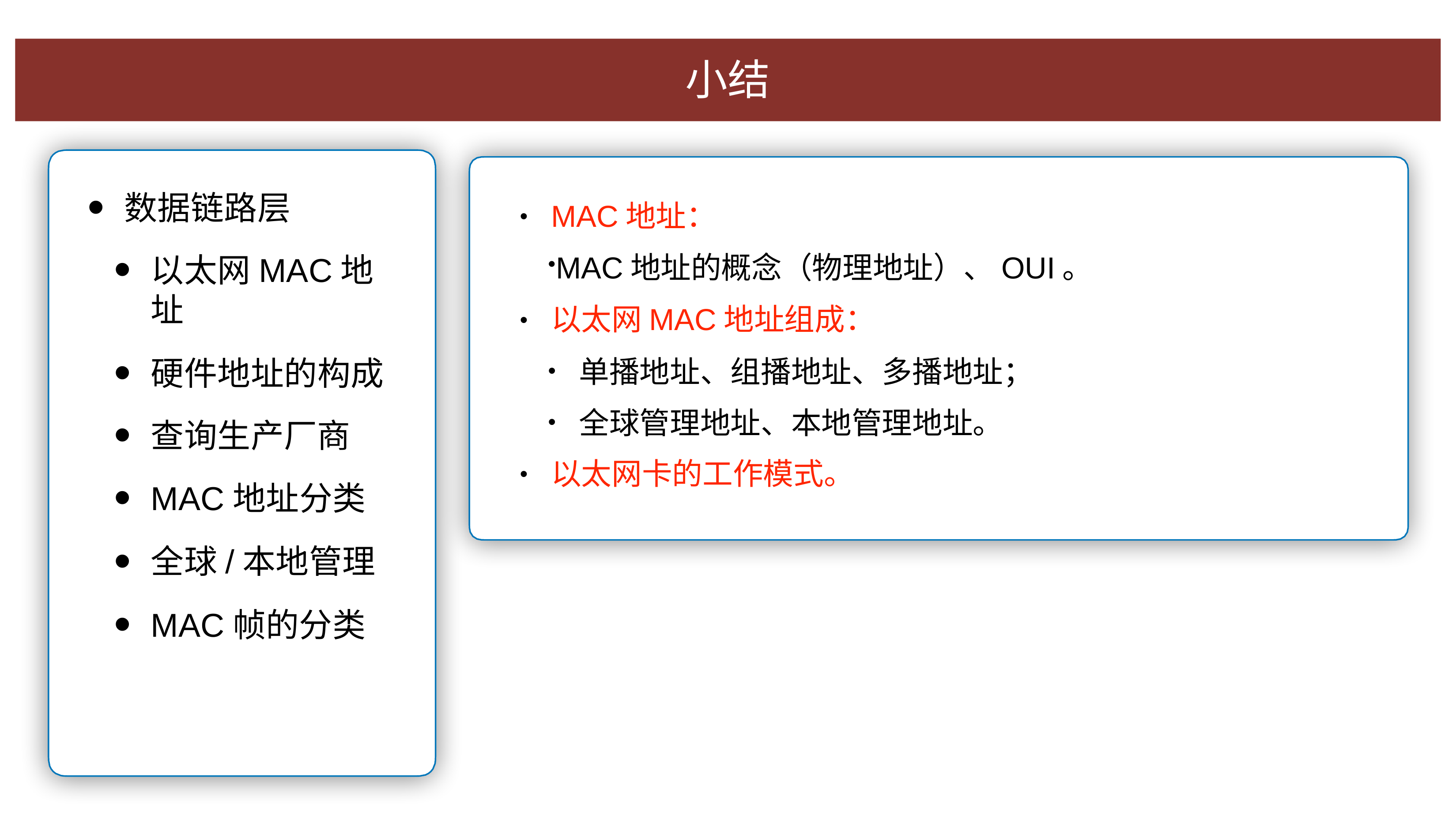

⼩结

MAC地址：
MAC地址的概念（物理地址）、OUI。 以太⽹MAC地址组成：
数据链路层
以太⽹MAC地址
硬件地址的构成
查询⽣产⼚商
MAC地址分类
全球/本地管理
MAC帧的分类
•
•
单播地址、组播地址、多播地址；
全球管理地址、本地管理地址。
以太⽹卡的⼯作模式。
•